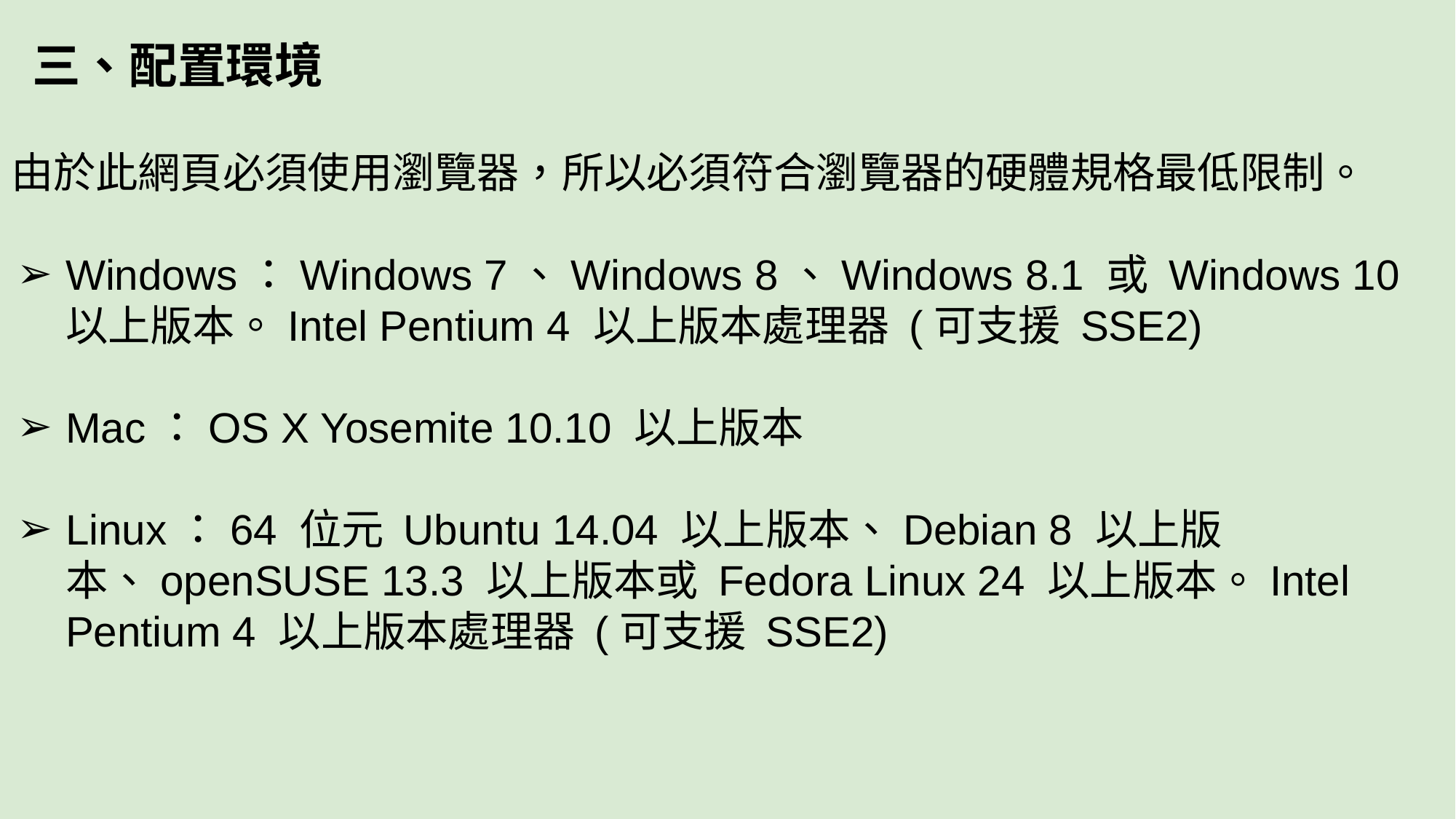

三、配置環境

由於此網頁必須使用瀏覽器，所以必須符合瀏覽器的硬體規格最低限制。

Windows：Windows 7、Windows 8、Windows 8.1 或 Windows 10 以上版本。Intel Pentium 4 以上版本處理器 (可支援 SSE2)

Mac：OS X Yosemite 10.10 以上版本

Linux：64 位元 Ubuntu 14.04 以上版本、Debian 8 以上版本、openSUSE 13.3 以上版本或 Fedora Linux 24 以上版本。Intel Pentium 4 以上版本處理器 (可支援 SSE2)